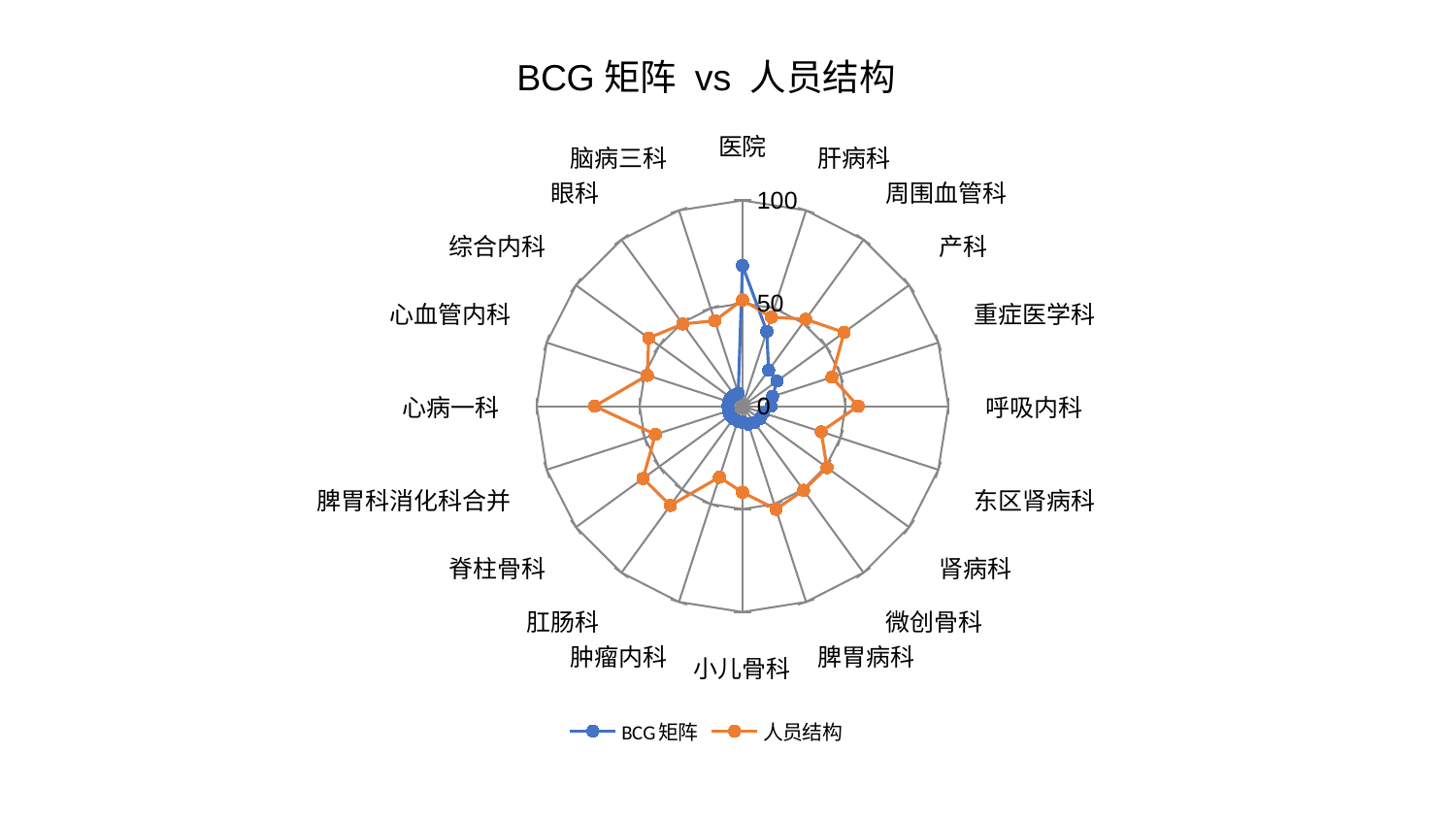

### Chart: BCG矩阵 vs 人员结构

| Category | BCG矩阵 | 人员结构 |
|---|---|---|
| 医院 | 68.3491336680153 | 51.61240620627745 |
| 肝病科 | 38.20120946980353 | 45.49065722907513 |
| 周围血管科 | 21.57623660356813 | 52.250052435007454 |
| 产科 | 20.716434724084987 | 60.99977337172661 |
| 重症医学科 | 15.34298919296237 | 45.66272547498414 |
| 呼吸内科 | 13.854645918309934 | 56.13814176735663 |
| 东区肾病科 | 10.670645318897034 | 40.15650231161166 |
| 肾病科 | 10.412311240633356 | 50.76638947994062 |
| 微创骨科 | 9.839673051517657 | 50.48369977019529 |
| 脾胃病科 | 9.20097843484877 | 52.65761470788005 |
| 小儿骨科 | 7.829311033413643 | 41.843426878662534 |
| 肿瘤内科 | 7.651822274336052 | 36.28570920602426 |
| 肛肠科 | 7.558735986413489 | 59.57345509314078 |
| 脊柱骨科 | 7.454791221962459 | 59.74802801559003 |
| 脾胃科消化科合并 | 7.218764726610078 | 44.47820321660123 |
| 心病一科 | 7.146927147890625 | 71.80102454058809 |
| 心血管内科 | 7.054109032086023 | 48.58946304580578 |
| 综合内科 | 6.996188892433071 | 56.36418673578585 |
| 眼科 | 6.675270054178308 | 49.39415599476817 |
| 脑病三科 | 6.639568904437853 | 43.663114422201474 |
78